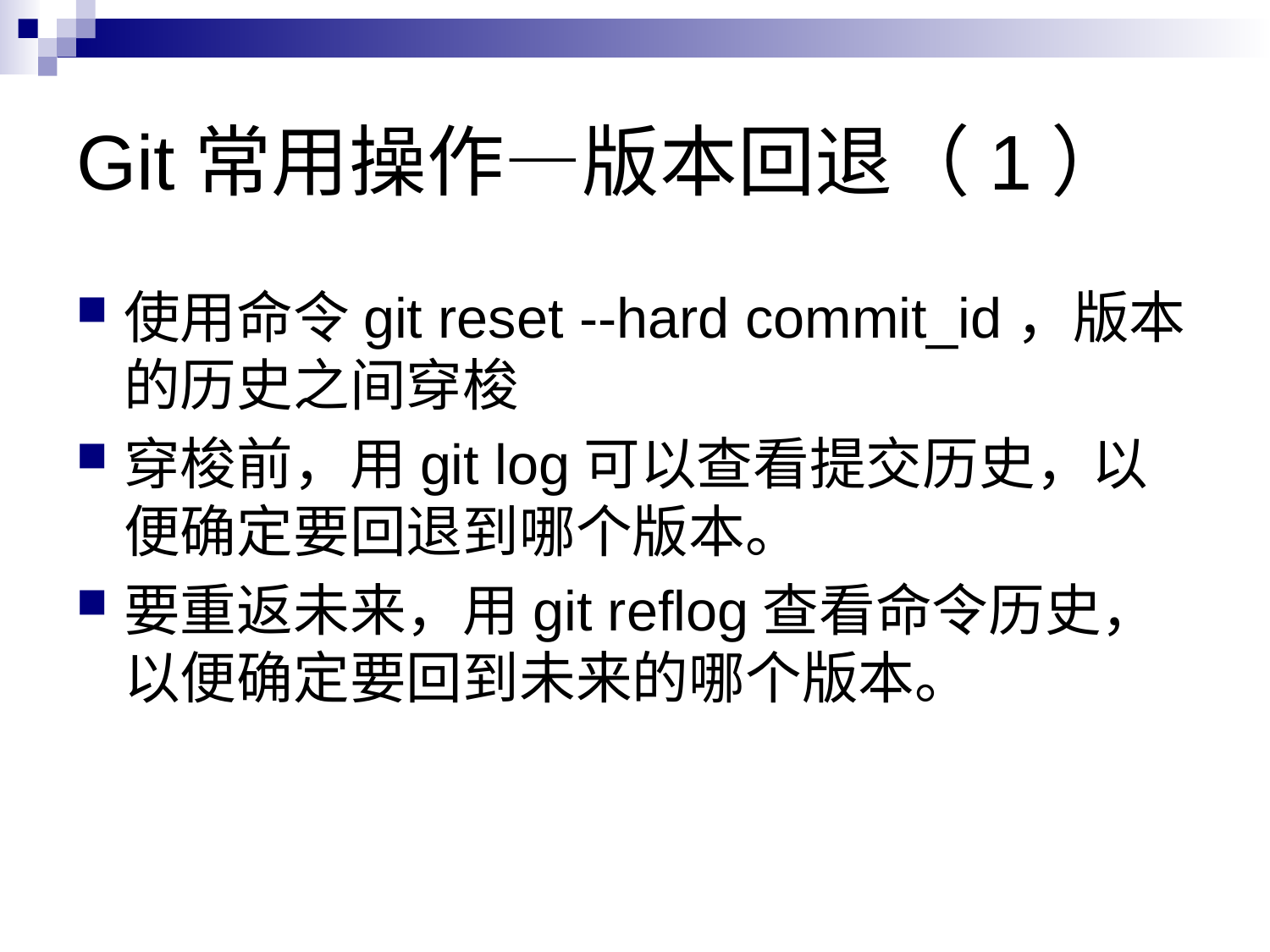

# Git常用操作—版本回退（1）
使用命令git reset --hard commit_id，版本的历史之间穿梭
穿梭前，用git log可以查看提交历史，以便确定要回退到哪个版本。
要重返未来，用git reflog查看命令历史，以便确定要回到未来的哪个版本。